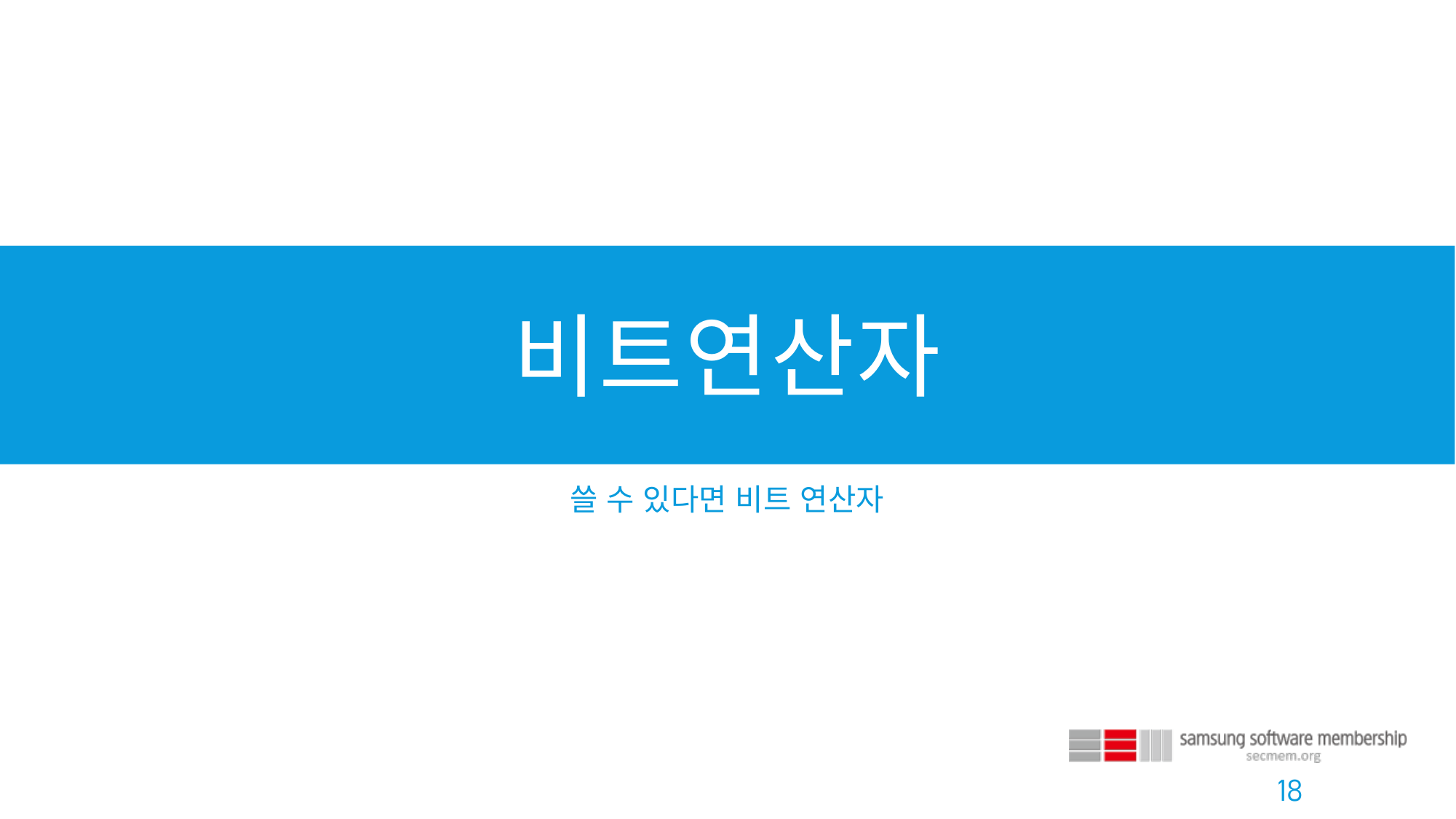

# 비트연산자
쓸 수 있다면 비트 연산자
18